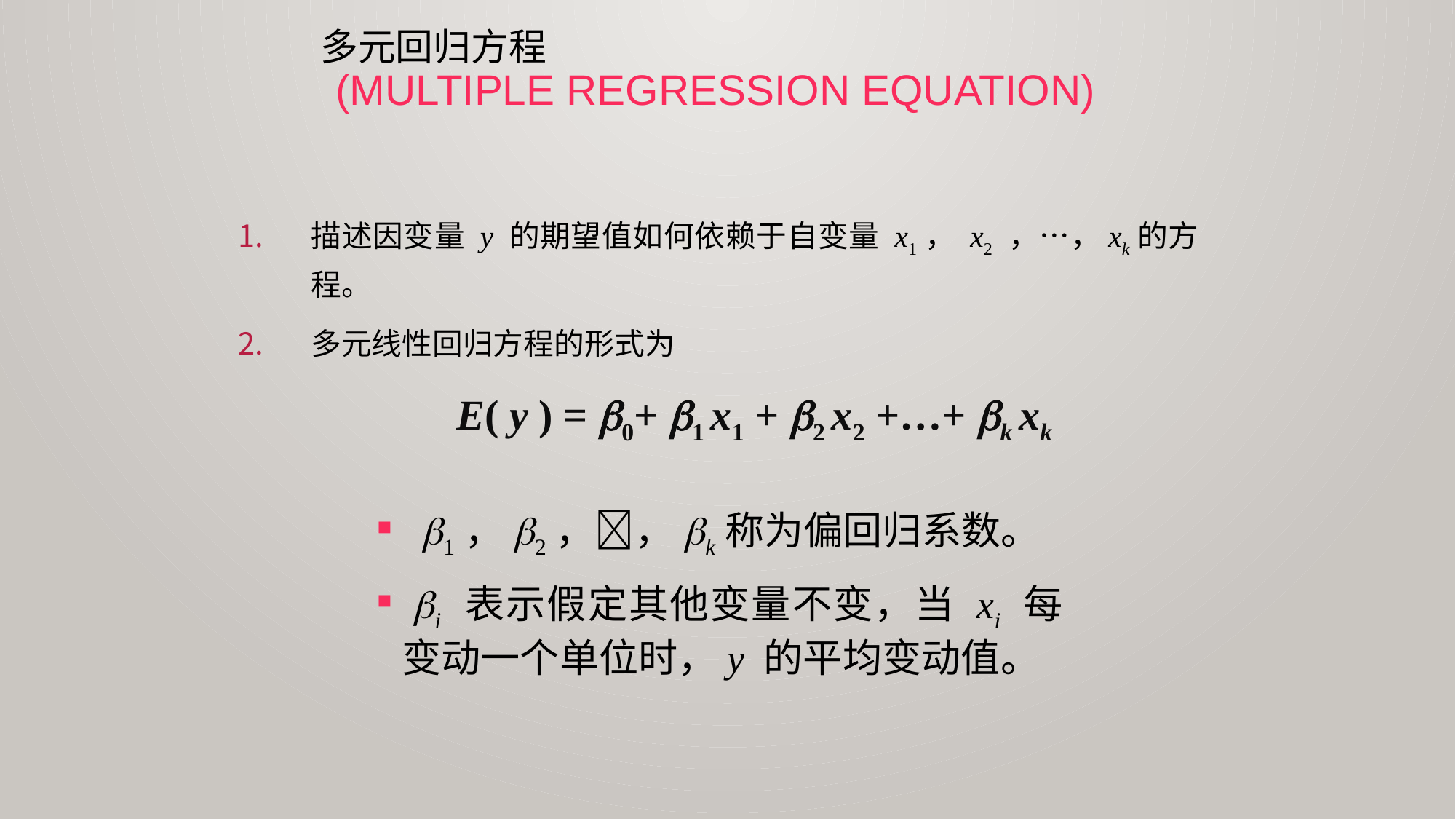

# 多元回归方程 (multiple regression equation)
描述因变量 y 的期望值如何依赖于自变量 x1， x2 ，…，xk的方程。
多元线性回归方程的形式为
		E( y ) = β0+ β1 x1 + β2 x2 +…+ βk xk
 β1，β2，…，βk称为偏回归系数。
 βi 表示假定其他变量不变，当 xi 每变动一个单位时，y 的平均变动值。